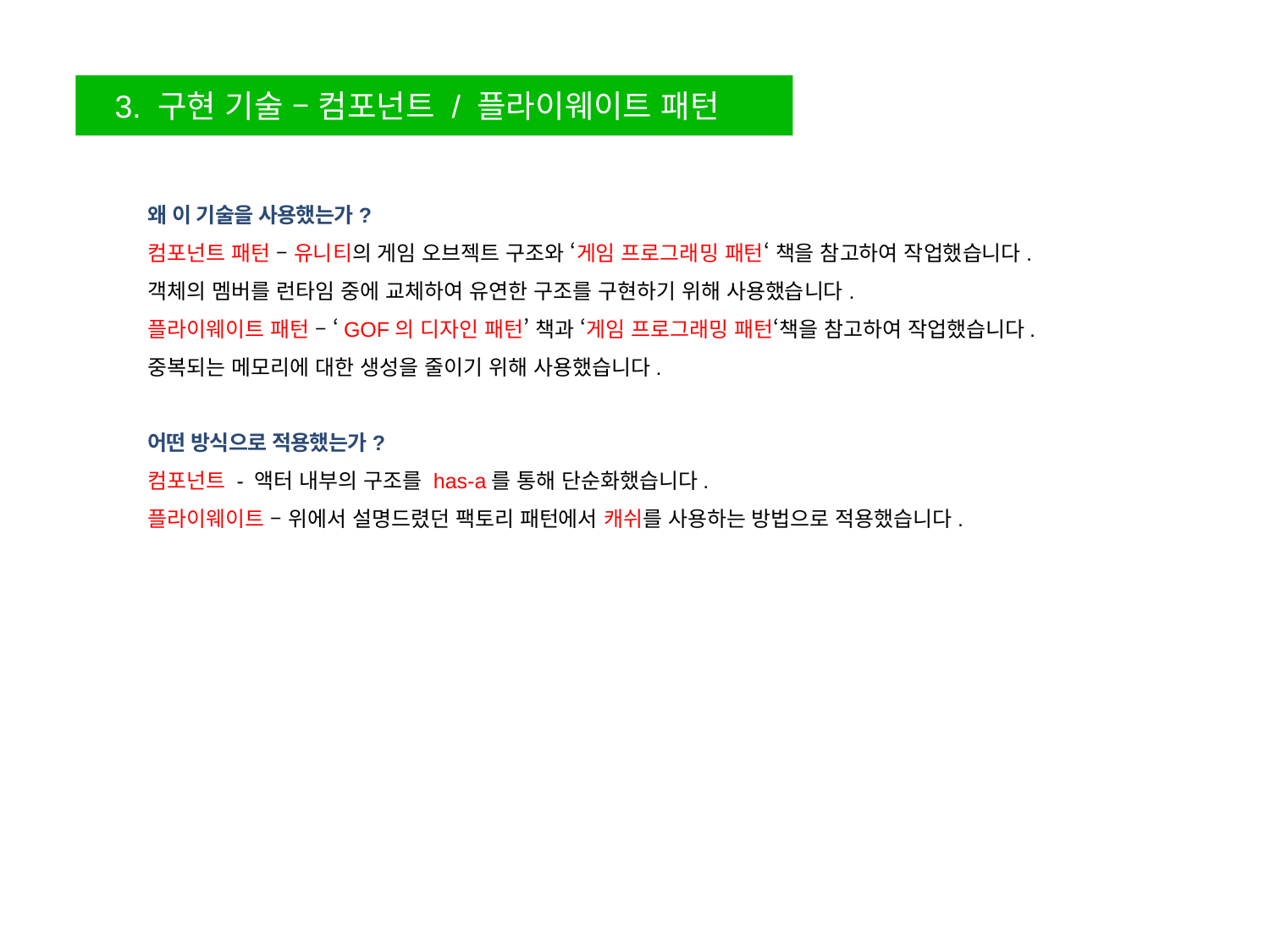

3. 구현 기술 – 컴포넌트 / 플라이웨이트 패턴
왜 이 기술을 사용했는가?
컴포넌트 패턴 – 유니티의 게임 오브젝트 구조와 ‘게임 프로그래밍 패턴‘ 책을 참고하여 작업했습니다.
객체의 멤버를 런타임 중에 교체하여 유연한 구조를 구현하기 위해 사용했습니다.
플라이웨이트 패턴 – ‘GOF의 디자인 패턴’ 책과 ‘게임 프로그래밍 패턴‘책을 참고하여 작업했습니다.
중복되는 메모리에 대한 생성을 줄이기 위해 사용했습니다.

어떤 방식으로 적용했는가?
컴포넌트 - 액터 내부의 구조를 has-a를 통해 단순화했습니다.
플라이웨이트 – 위에서 설명드렸던 팩토리 패턴에서 캐쉬를 사용하는 방법으로 적용했습니다.